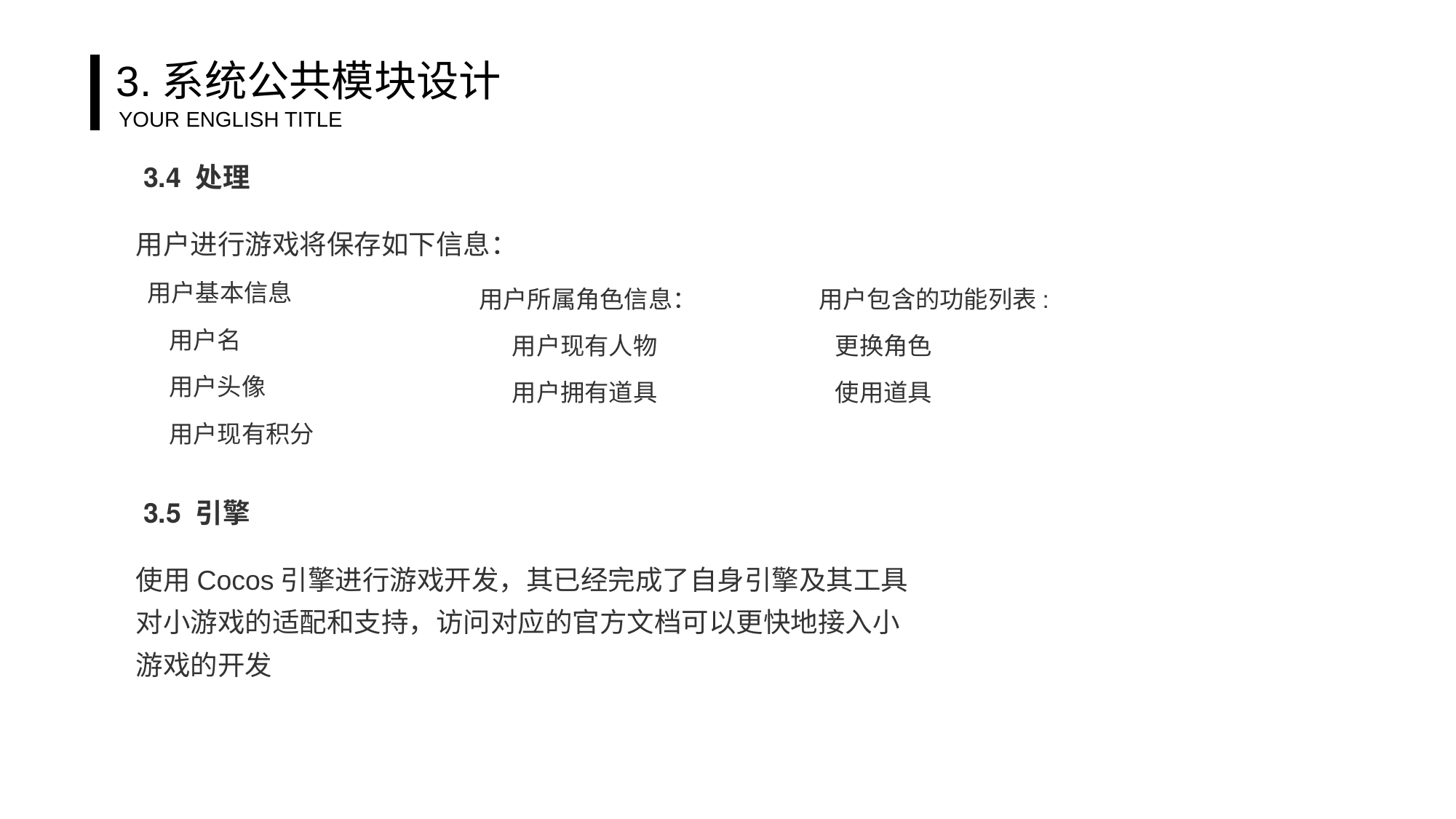

3.系统公共模块设计
YOUR ENGLISH TITLE
 3.4 处理
用户进行游戏将保存如下信息：
 用户基本信息
     用户名
     用户头像
     用户现有积分
 3.5 引擎
使用Cocos引擎进行游戏开发，其已经完成了自身引擎及其工具对小游戏的适配和支持，访问对应的官方文档可以更快地接入小游戏的开发
用户所属角色信息：
     用户现有人物
     用户拥有道具
  用户包含的功能列表:
     更换角色
     使用道具